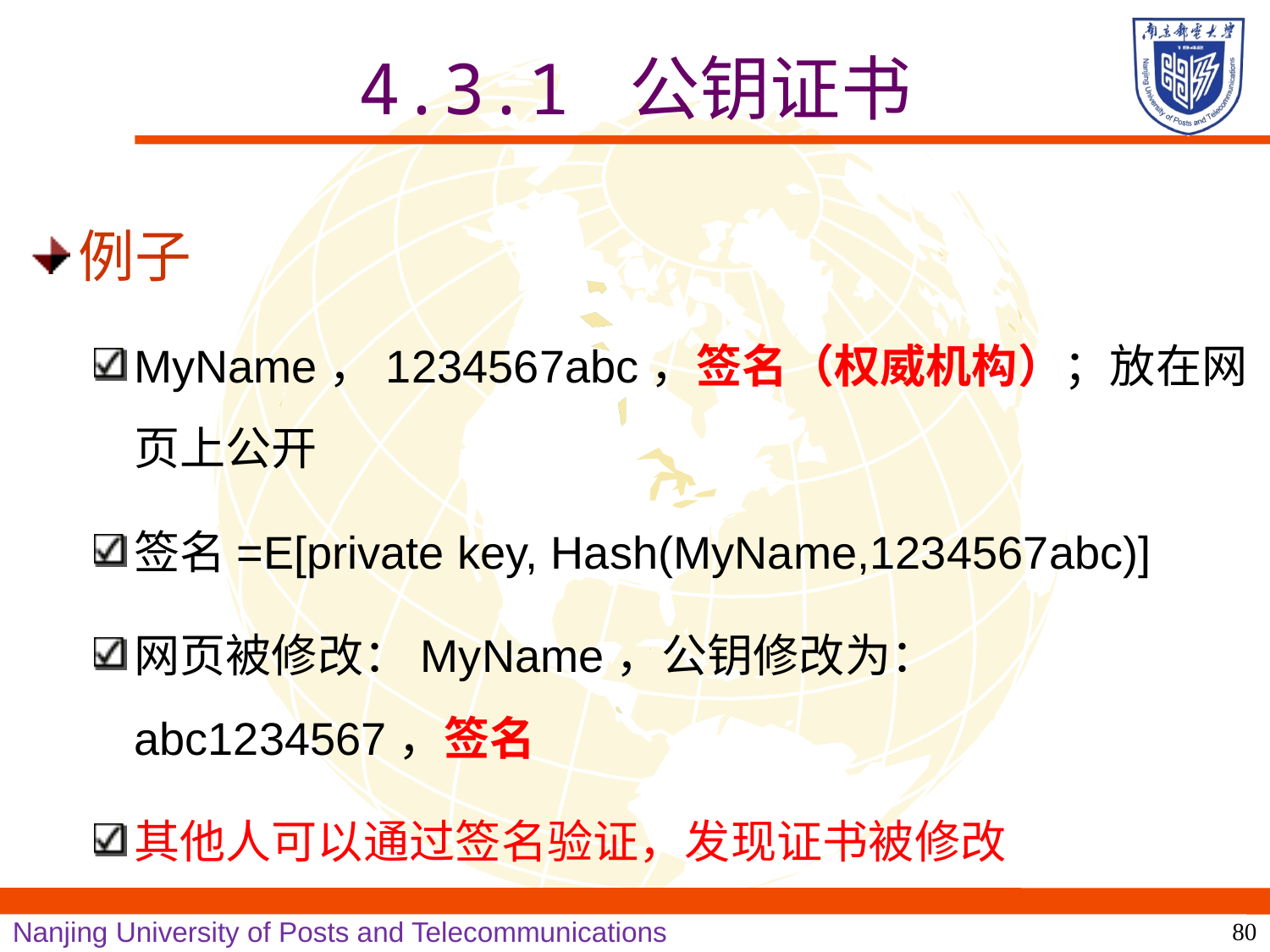

# 4.3.1 公钥证书
例子
MyName，1234567abc，签名（权威机构）；放在网页上公开
签名=E[private key, Hash(MyName,1234567abc)]
网页被修改：MyName，公钥修改为：abc1234567，签名
其他人可以通过签名验证，发现证书被修改

80